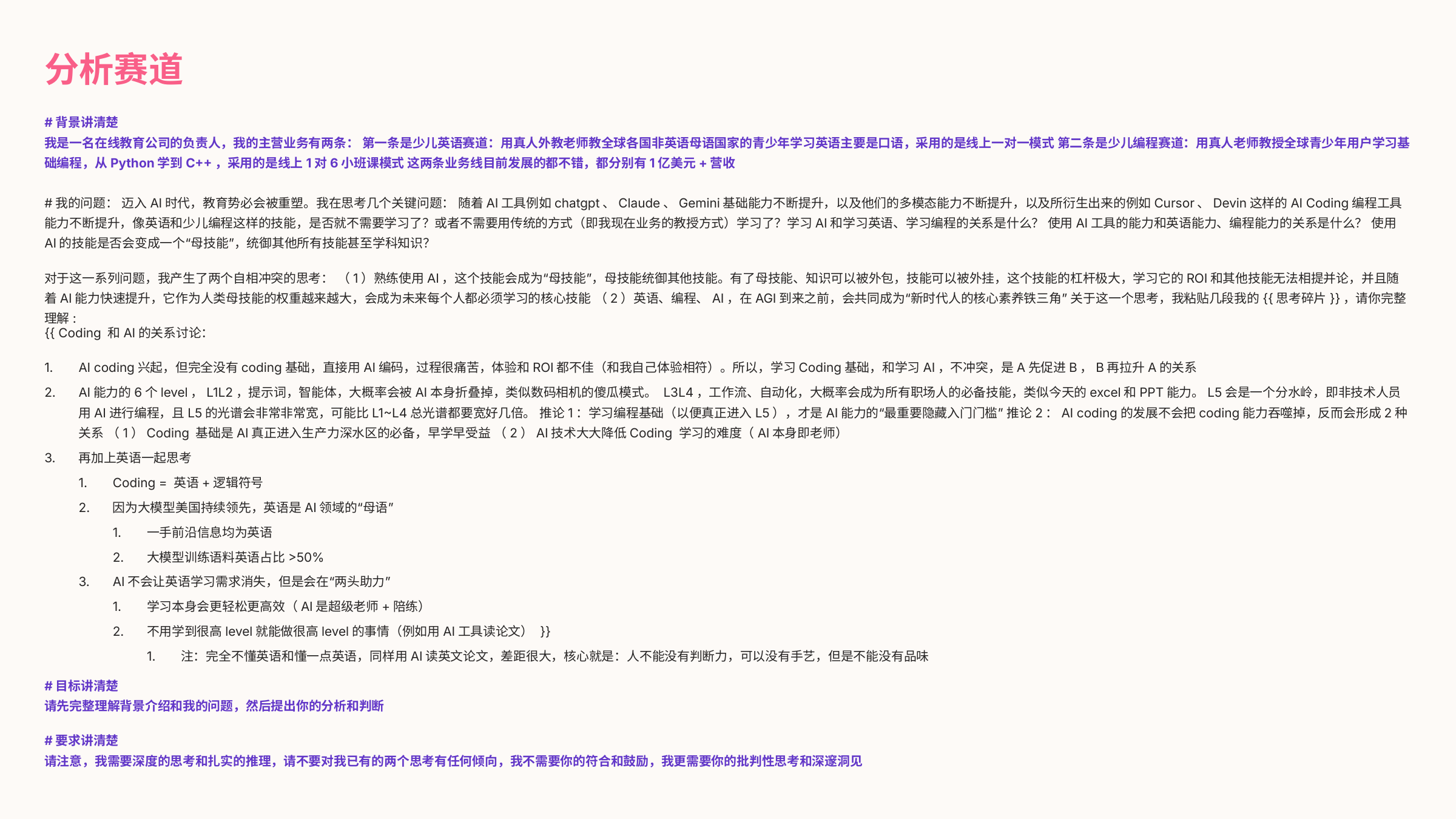

分析赛道
#背景讲清楚
我是一名在线教育公司的负责人，我的主营业务有两条： 第一条是少儿英语赛道：用真人外教老师教全球各国非英语母语国家的青少年学习英语主要是口语，采用的是线上一对一模式 第二条是少儿编程赛道：用真人老师教授全球青少年用户学习基础编程，从Python学到C++，采用的是线上1对6小班课模式 这两条业务线目前发展的都不错，都分别有1亿美元+营收
#我的问题： 迈入AI时代，教育势必会被重塑。我在思考几个关键问题： 随着AI工具例如chatgpt、Claude、Gemini基础能力不断提升，以及他们的多模态能力不断提升，以及所衍生出来的例如Cursor、Devin这样的AI Coding编程工具能力不断提升，像英语和少儿编程这样的技能，是否就不需要学习了？或者不需要用传统的方式（即我现在业务的教授方式）学习了？学习AI和学习英语、学习编程的关系是什么？ 使用AI工具的能力和英语能力、编程能力的关系是什么？ 使用AI的技能是否会变成一个“母技能”，统御其他所有技能甚至学科知识？
对于这一系列问题，我产生了两个自相冲突的思考： （1）熟练使用AI，这个技能会成为“母技能”，母技能统御其他技能。有了母技能、知识可以被外包，技能可以被外挂，这个技能的杠杆极大，学习它的ROI和其他技能无法相提并论，并且随着AI能力快速提升，它作为人类母技能的权重越来越大，会成为未来每个人都必须学习的核心技能 （2）英语、编程、AI，在AGI到来之前，会共同成为“新时代人的核心素养铁三角” 关于这一个思考，我粘贴几段我的{{思考碎片}}，请你完整理解:
{{ Coding 和AI的关系讨论：
AI coding兴起，但完全没有coding基础，直接用AI编码，过程很痛苦，体验和ROI都不佳（和我自己体验相符）。所以，学习Coding基础，和学习AI，不冲突，是A先促进B，B再拉升A的关系
AI能力的6个level，L1L2，提示词，智能体，大概率会被AI本身折叠掉，类似数码相机的傻瓜模式。 L3L4，工作流、自动化，大概率会成为所有职场人的必备技能，类似今天的excel和PPT能力。L5会是一个分水岭，即非技术人员用AI进行编程，且L5的光谱会非常非常宽，可能比L1~L4总光谱都要宽好几倍。 推论1：学习编程基础（以便真正进入L5），才是AI能力的“最重要隐藏入门门槛” 推论2：AI coding的发展不会把coding能力吞噬掉，反而会形成2种关系 （1）Coding 基础是AI真正进入生产力深水区的必备，早学早受益 （2）AI技术大大降低Coding 学习的难度（AI本身即老师）
再加上英语一起思考
Coding = 英语+逻辑符号
因为大模型美国持续领先，英语是AI领域的“母语”
一手前沿信息均为英语
大模型训练语料英语占比>50%
AI不会让英语学习需求消失，但是会在“两头助力”
学习本身会更轻松更高效（AI是超级老师+陪练）
不用学到很高level就能做很高level的事情（例如用AI工具读论文） }}
注：完全不懂英语和懂一点英语，同样用AI读英文论文，差距很大，核心就是：人不能没有判断力，可以没有手艺，但是不能没有品味
#目标讲清楚
请先完整理解背景介绍和我的问题，然后提出你的分析和判断
#要求讲清楚
请注意，我需要深度的思考和扎实的推理，请不要对我已有的两个思考有任何倾向，我不需要你的符合和鼓励，我更需要你的批判性思考和深邃洞见